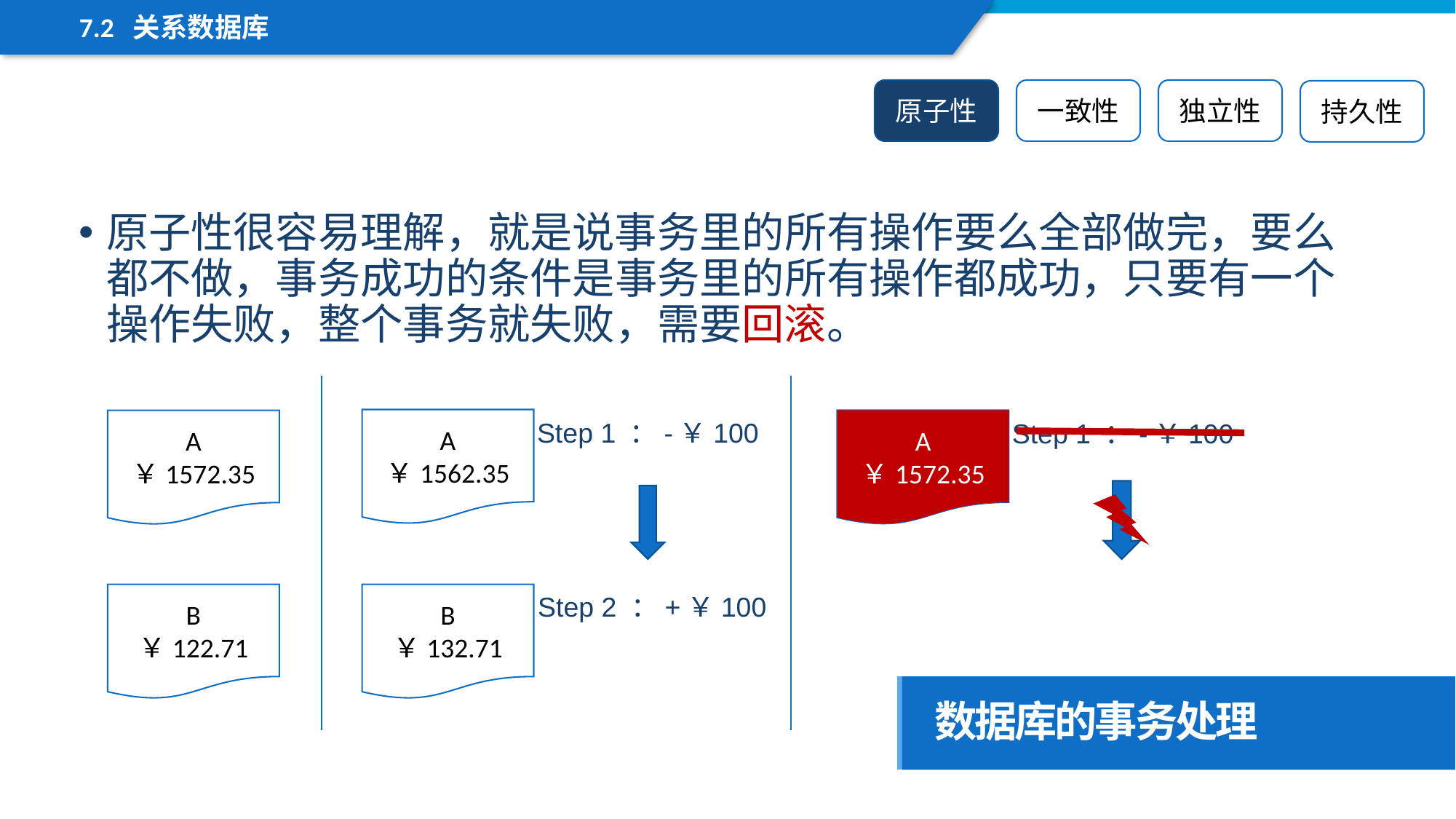

7.2  关系数据库
原子性
一致性
独立性
持久性
原子性很容易理解，就是说事务里的所有操作要么全部做完，要么都不做，事务成功的条件是事务里的所有操作都成功，只要有一个操作失败，整个事务就失败，需要回滚。
A
￥1562.35
A
￥1572.35
A
￥1562.35
A
￥1572.35
Step 1 ：-￥100
Step 1 ：-￥100

B
￥122.71
B
￥132.71
Step 2 ：+￥100
数据库的事务处理